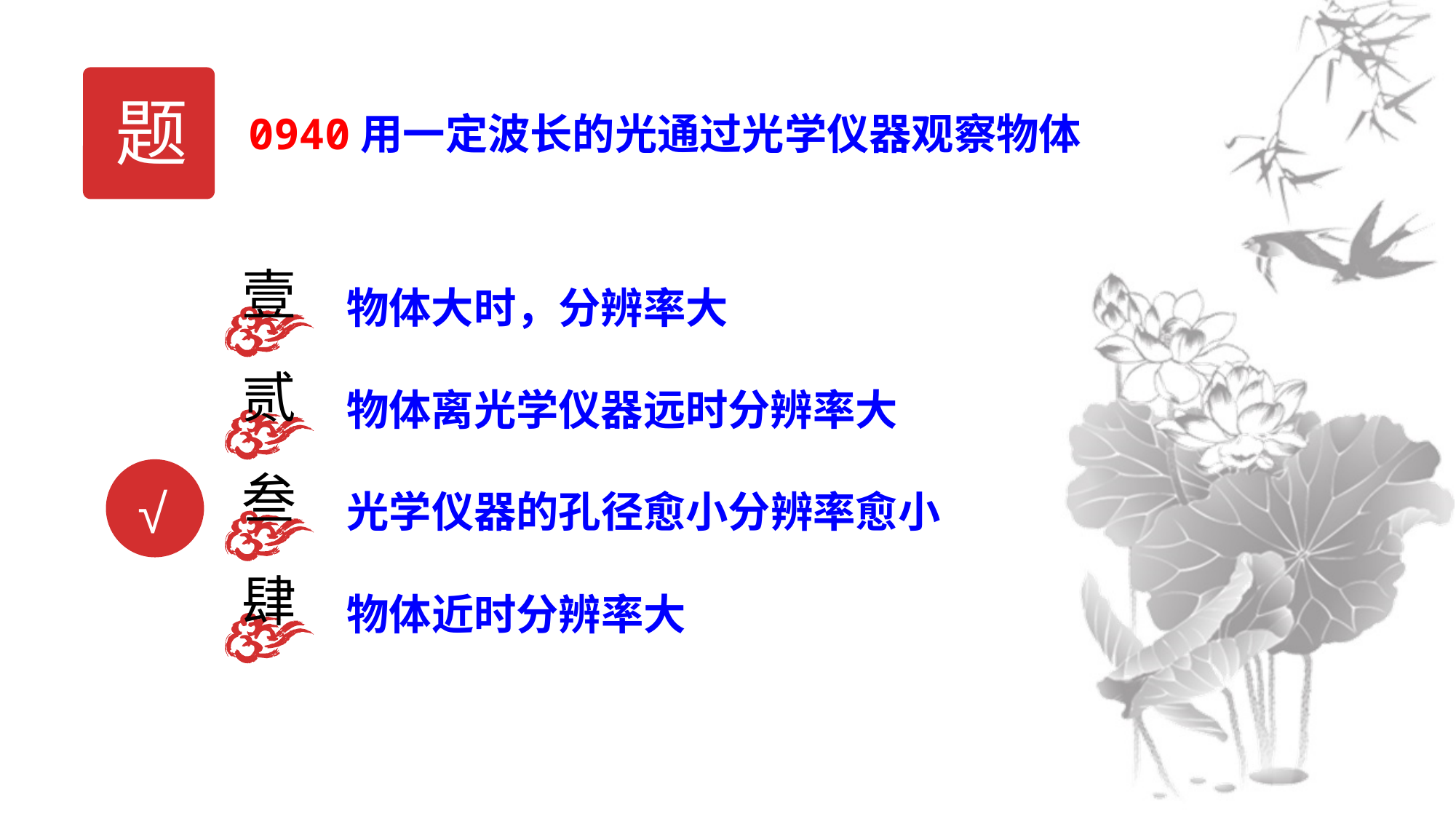

题
0940用一定波长的光通过光学仪器观察物体
壹

物体大时，分辨率大
贰

物体离光学仪器远时分辨率大
叁

光学仪器的孔径愈小分辨率愈小

√
肆

物体近时分辨率大